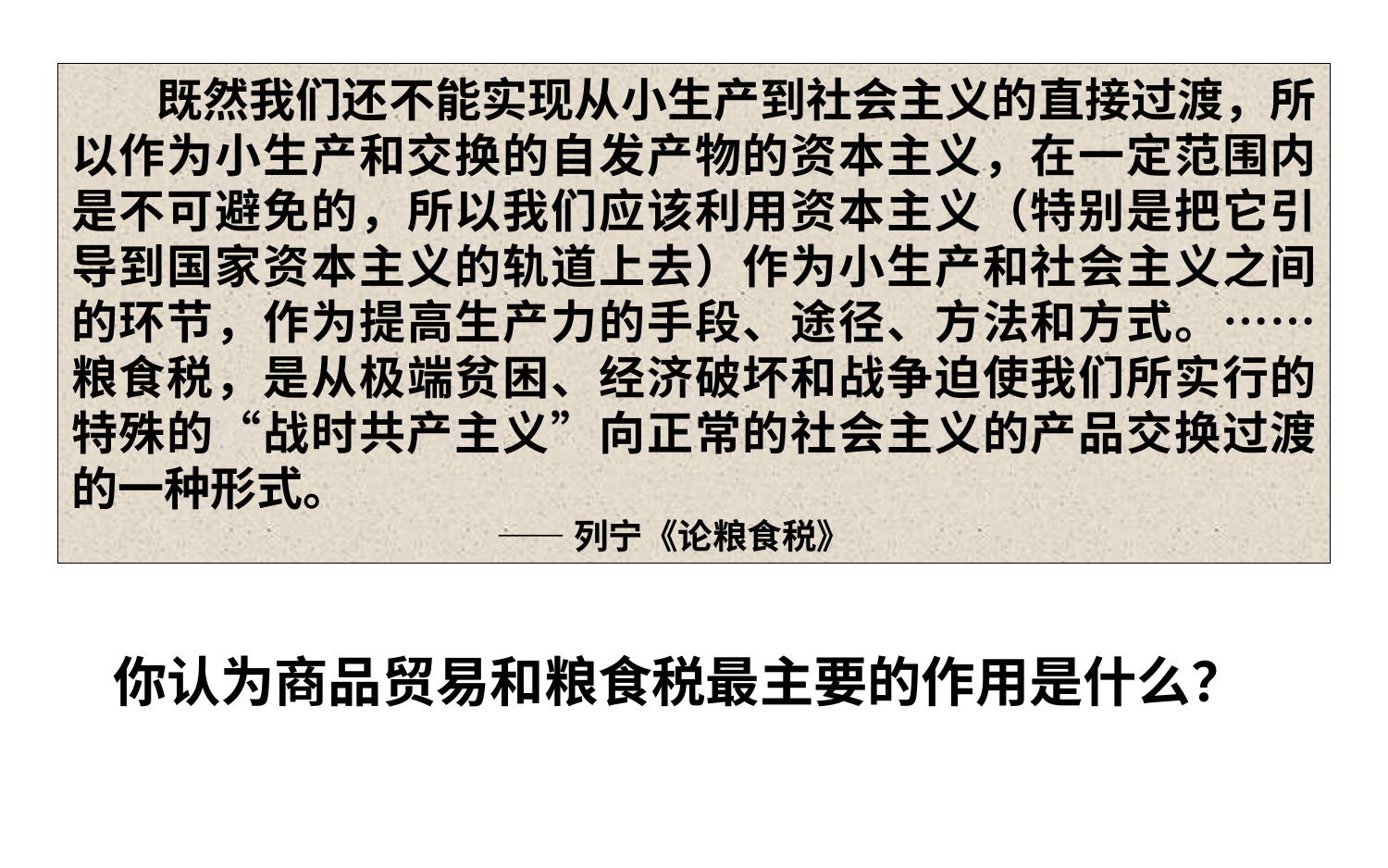

既然我们还不能实现从小生产到社会主义的直接过渡，所以作为小生产和交换的自发产物的资本主义，在一定范围内是不可避免的，所以我们应该利用资本主义（特别是把它引导到国家资本主义的轨道上去）作为小生产和社会主义之间的环节，作为提高生产力的手段、途径、方法和方式。……粮食税，是从极端贫困、经济破坏和战争迫使我们所实行的特殊的“战时共产主义”向正常的社会主义的产品交换过渡的一种形式。
                                                      ——列宁《论粮食税》
你认为商品贸易和粮食税最主要的作用是什么？